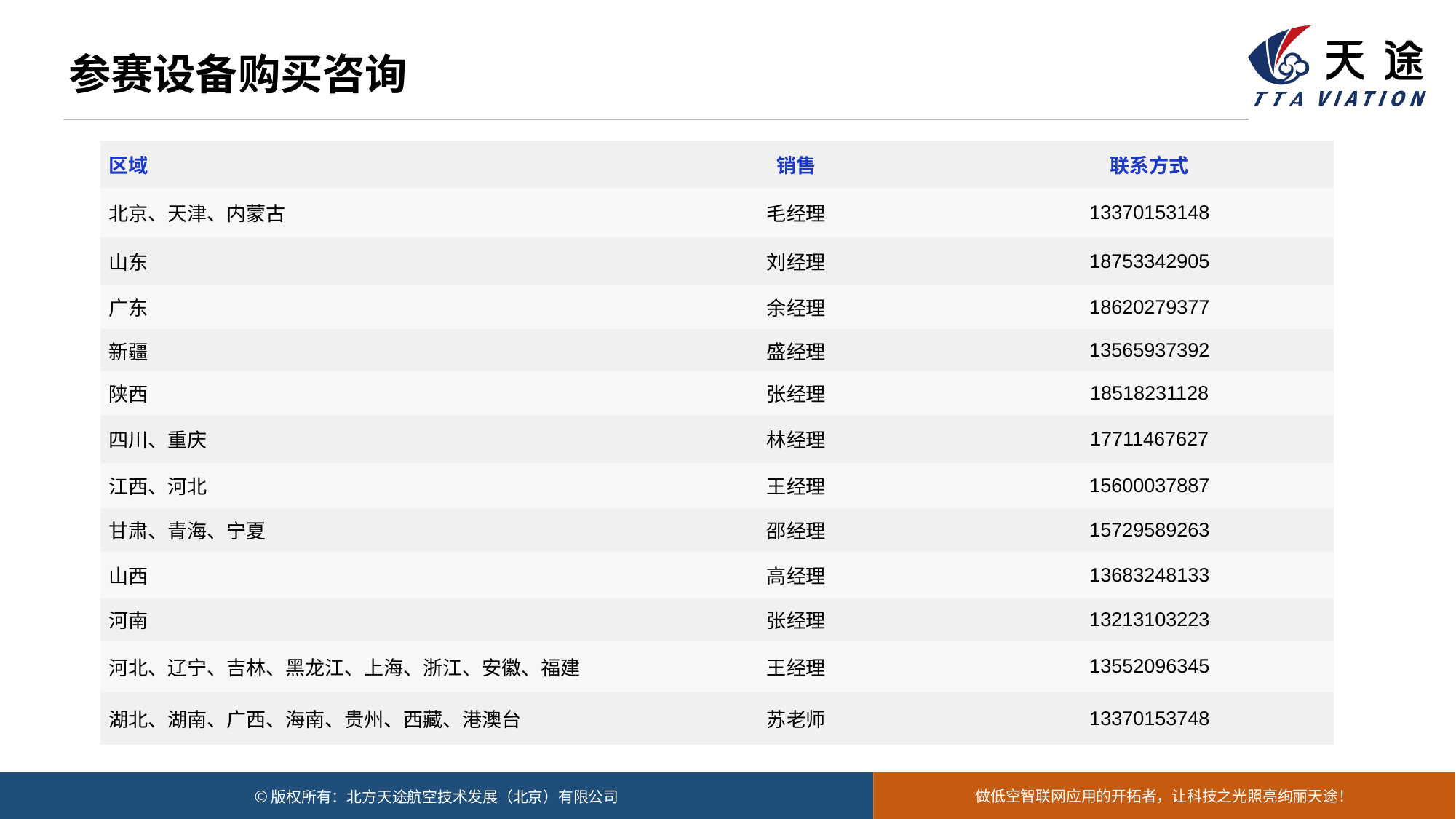

参赛设备购买咨询
| 区域 | 销售 | 联系方式 |
| --- | --- | --- |
| 北京、天津、内蒙古 | 毛经理 | 13370153148 |
| 山东 | 刘经理 | 18753342905 |
| 广东 | 余经理 | 18620279377 |
| 新疆 | 盛经理 | 13565937392 |
| 陕西 | 张经理 | 18518231128 |
| 四川、重庆 | 林经理 | 17711467627 |
| 江西、河北 | 王经理 | 15600037887 |
| 甘肃、青海、宁夏 | 邵经理 | 15729589263 |
| 山西 | 高经理 | 13683248133 |
| 河南 | 张经理 | 13213103223 |
| 河北、辽宁、吉林、黑龙江、上海、浙江、安徽、福建 | 王经理 | 13552096345 |
| 湖北、湖南、广西、海南、贵州、西藏、港澳台 | 苏老师 | 13370153748 |